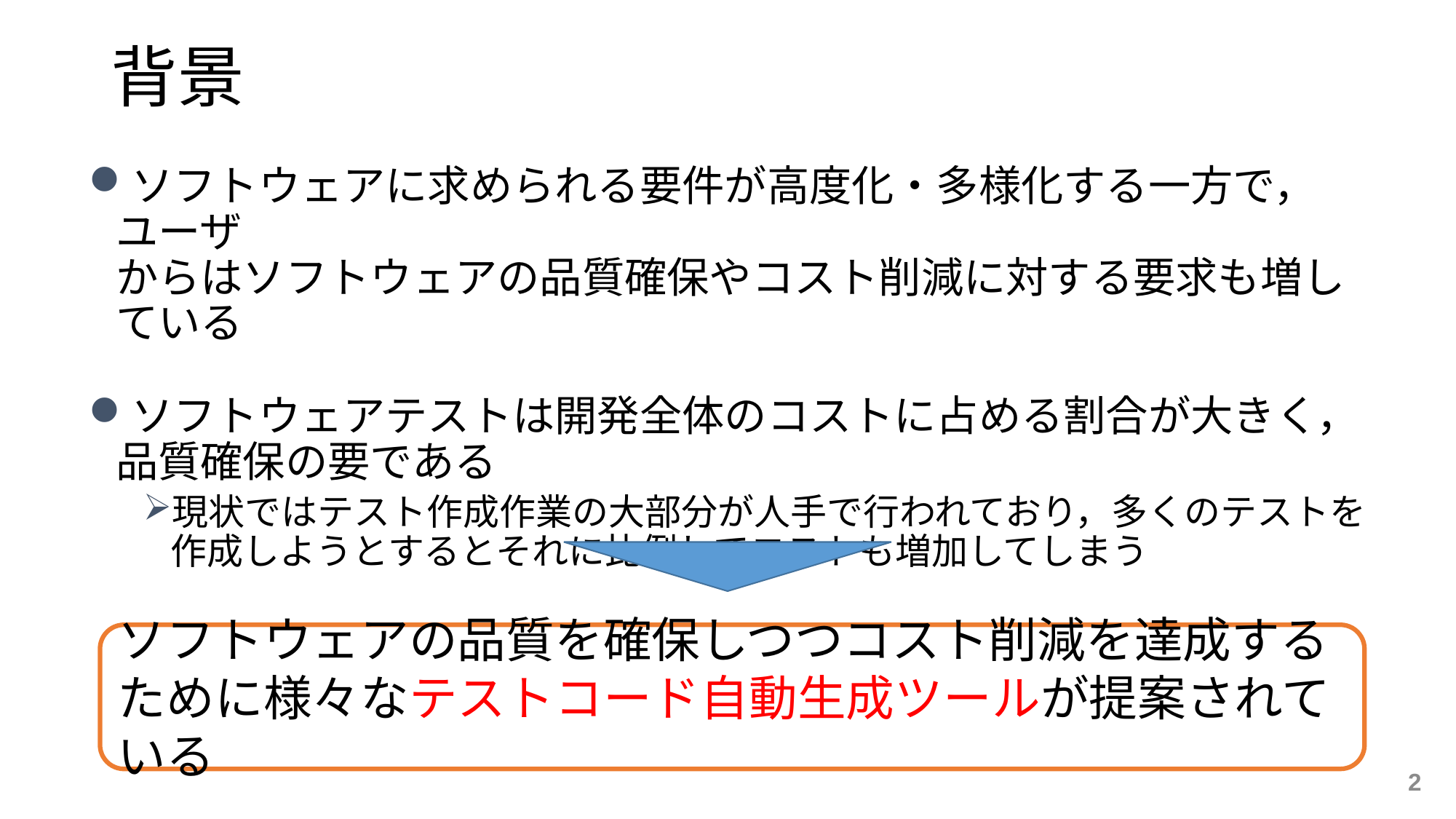

# 背景
ソフトウェアに求められる要件が高度化・多様化する一方で，ユーザ
からはソフトウェアの品質確保やコスト削減に対する要求も増している

ソフトウェアテストは開発全体のコストに占める割合が大きく，品質確保の要である
現状ではテスト作成作業の大部分が人手で行われており，多くのテストを作成しようとするとそれに比例してコストも増加してしまう

ソフトウェアの品質を確保しつつコスト削減を達成するために様々なテストコード自動生成ツールが提案されている
2